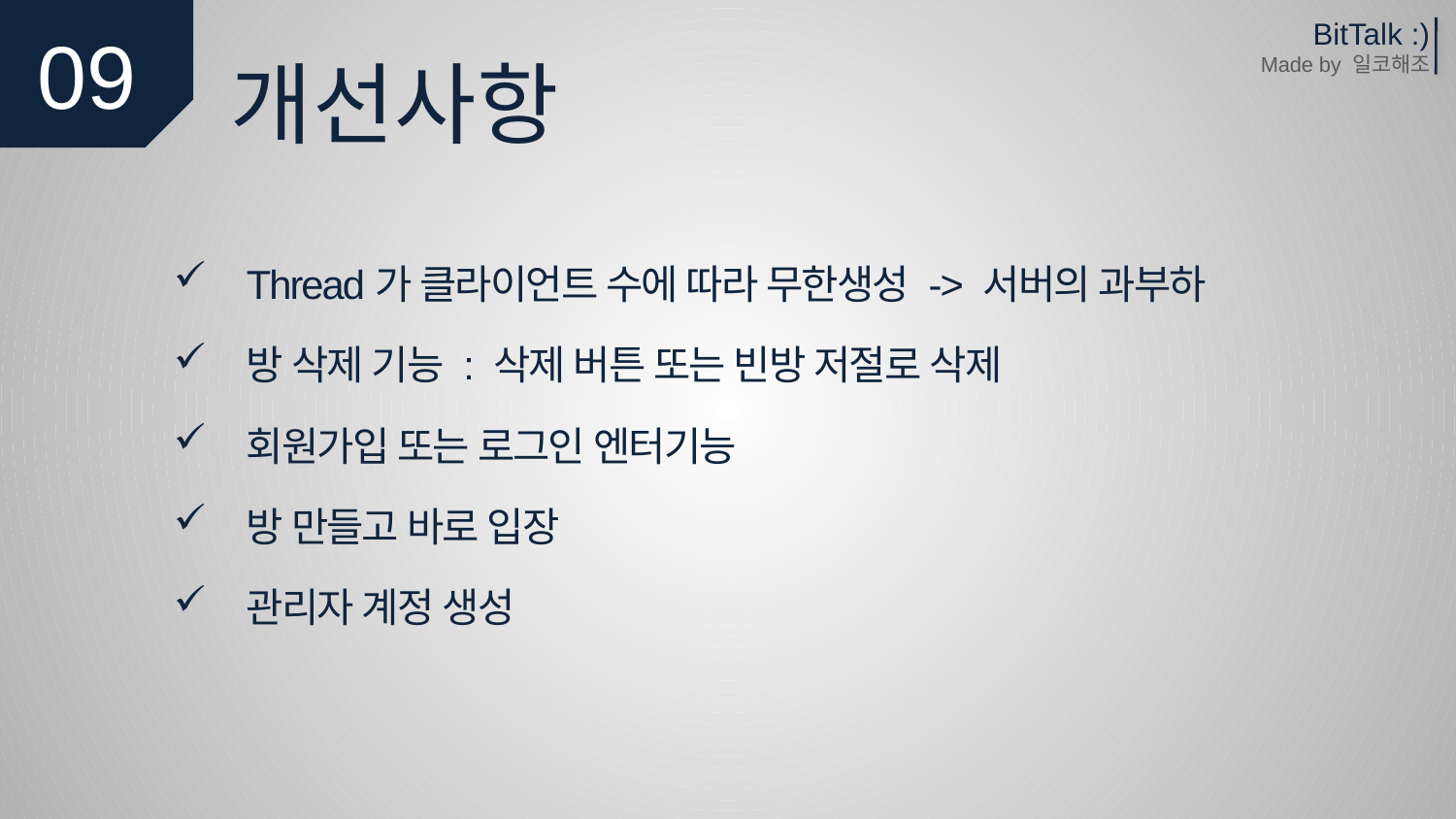

09
BitTalk :)
Made by 일코해조
개선사항
Thread가 클라이언트 수에 따라 무한생성 -> 서버의 과부하
방 삭제 기능 : 삭제 버튼 또는 빈방 저절로 삭제
회원가입 또는 로그인 엔터기능
방 만들고 바로 입장
관리자 계정 생성